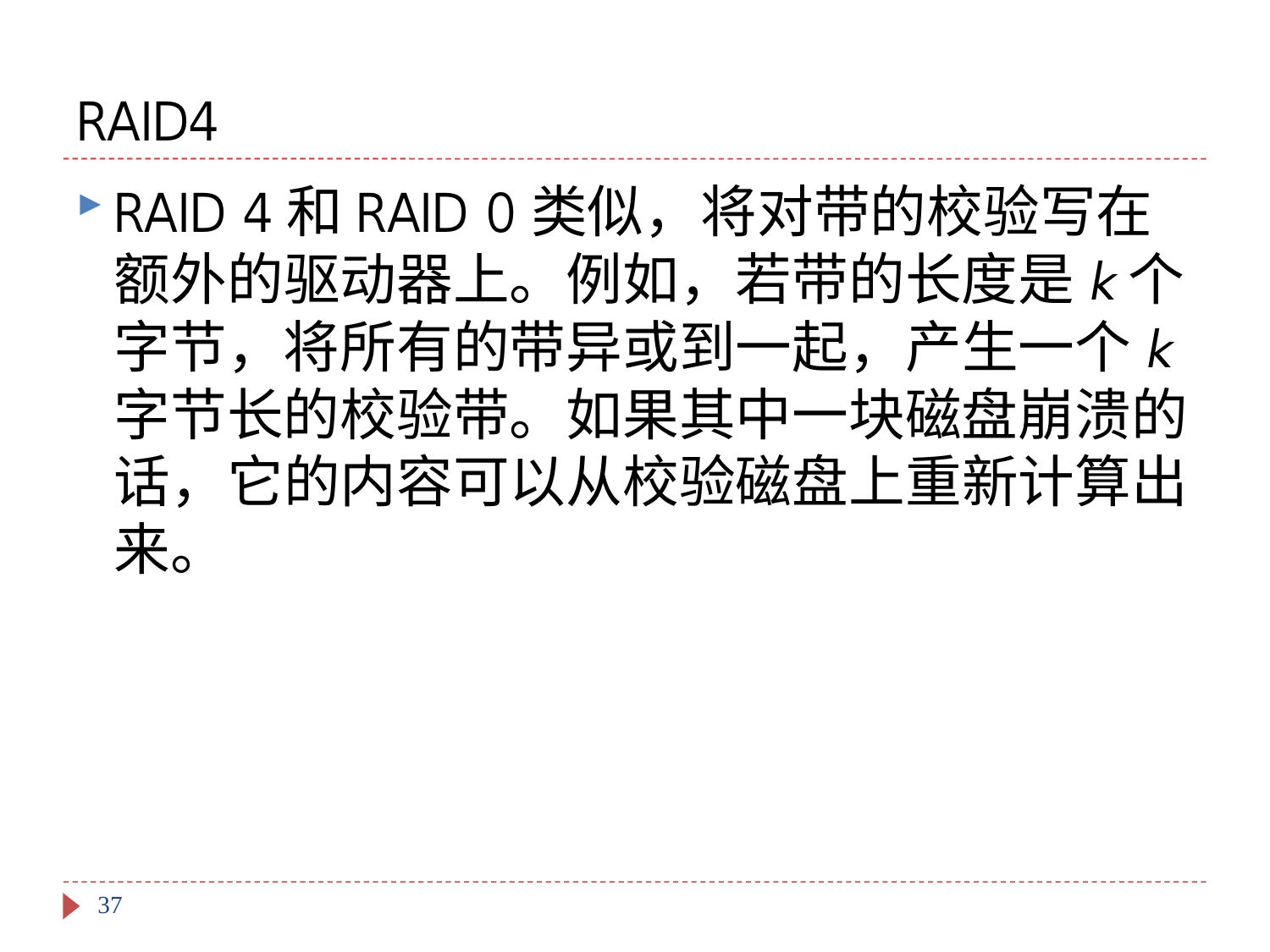

# RAID4
RAID 4和RAID 0类似，将对带的校验写在额外的驱动器上。例如，若带的长度是k个字节，将所有的带异或到一起，产生一个k字节长的校验带。如果其中一块磁盘崩溃的话，它的内容可以从校验磁盘上重新计算出来。
37